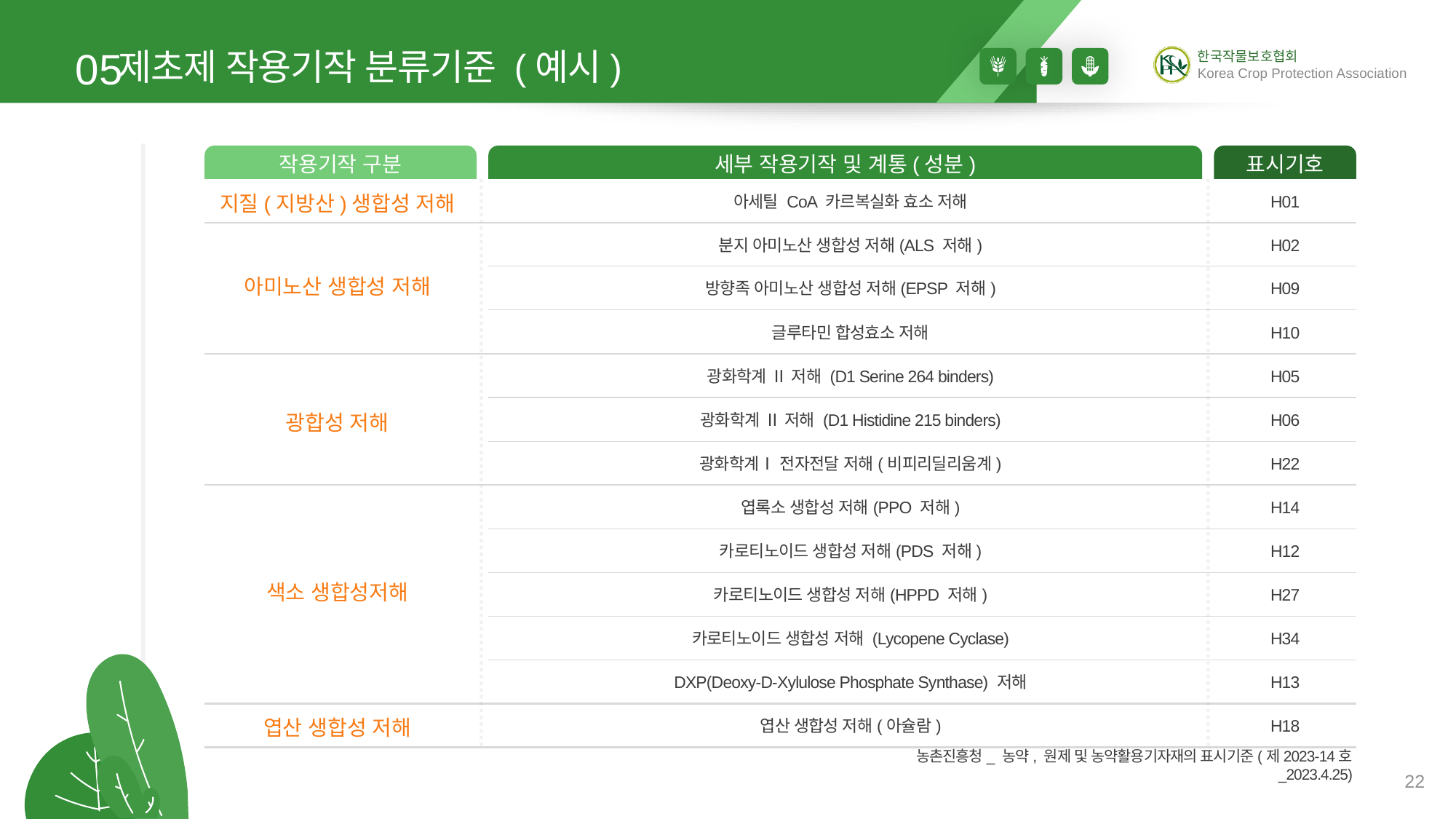

05
제초제 작용기작 분류기준 (예시)
작용기작 구분
세부 작용기작 및 계통(성분)
표시기호

지질(지방산)생합성 저해
아세틸 CoA 카르복실화 효소 저해
H01
분지 아미노산 생합성 저해(ALS 저해)
H02
아미노산 생합성 저해
방향족 아미노산 생합성 저해(EPSP 저해)
H09
글루타민 합성효소 저해
H10
광화학계 Ⅱ 저해 (D1 Serine 264 binders)
H05
광합성 저해
광화학계 Ⅱ 저해 (D1 Histidine 215 binders)
H06

광화학계Ⅰ 전자전달 저해(비피리딜리움계)
H22
엽록소 생합성 저해(PPO 저해)
H14
카로티노이드 생합성 저해(PDS 저해)
H12
색소 생합성저해
카로티노이드 생합성 저해(HPPD 저해)
H27
카로티노이드 생합성 저해 (Lycopene Cyclase)
H34

DXP(Deoxy-D-Xylulose Phosphate Synthase) 저해
H13
엽산 생합성 저해
엽산 생합성 저해(아슐람)
H18
농촌진흥청_ 농약, 원제 및 농약활용기자재의 표시기준(제2023-14호_2023.4.25)
22